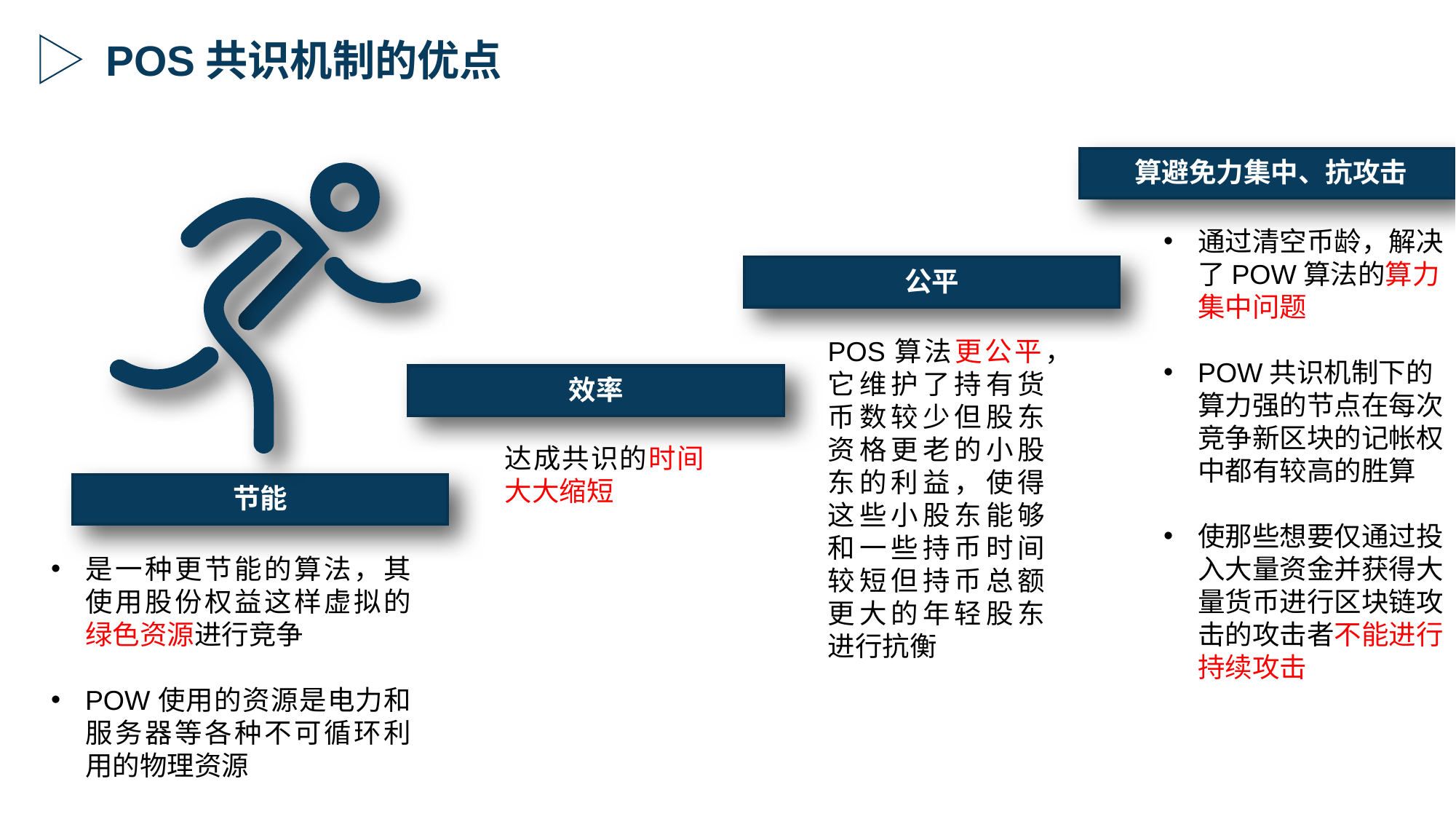

POS共识机制的优点

算避免力集中、抗攻击

通过清空币龄，解决了POW算法的算力集中问题

POW共识机制下的算力强的节点在每次竞争新区块的记帐权中都有较高的胜算

使那些想要仅通过投入大量资金并获得大量货币进行区块链攻击的攻击者不能进行持续攻击

公平

POS算法更公平，它维护了持有货币数较少但股东资格更老的小股东的利益，使得这些小股东能够和一些持币时间较短但持币总额更大的年轻股东进行抗衡

效率

达成共识的时间大大缩短
节能

是一种更节能的算法，其使用股份权益这样虚拟的绿色资源进行竞争

POW使用的资源是电力和服务器等各种不可循环利用的物理资源